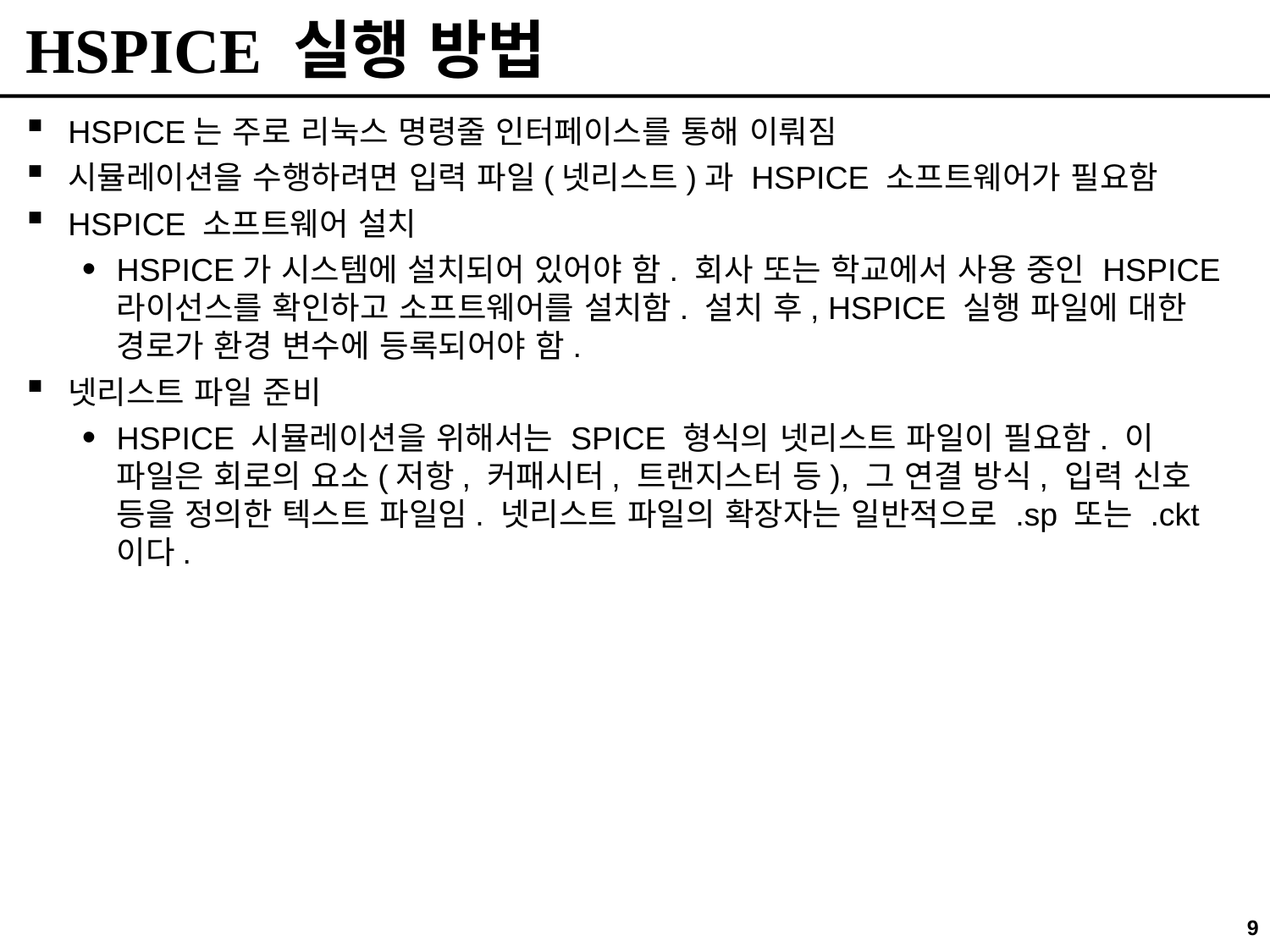

# HSPICE 실행 방법
HSPICE는 주로 리눅스 명령줄 인터페이스를 통해 이뤄짐
시뮬레이션을 수행하려면 입력 파일(넷리스트)과 HSPICE 소프트웨어가 필요함
HSPICE 소프트웨어 설치
HSPICE가 시스템에 설치되어 있어야 함. 회사 또는 학교에서 사용 중인 HSPICE 라이선스를 확인하고 소프트웨어를 설치함. 설치 후, HSPICE 실행 파일에 대한 경로가 환경 변수에 등록되어야 함.
넷리스트 파일 준비
HSPICE 시뮬레이션을 위해서는 SPICE 형식의 넷리스트 파일이 필요함. 이 파일은 회로의 요소(저항, 커패시터, 트랜지스터 등), 그 연결 방식, 입력 신호 등을 정의한 텍스트 파일임. 넷리스트 파일의 확장자는 일반적으로 .sp 또는 .ckt 이다.